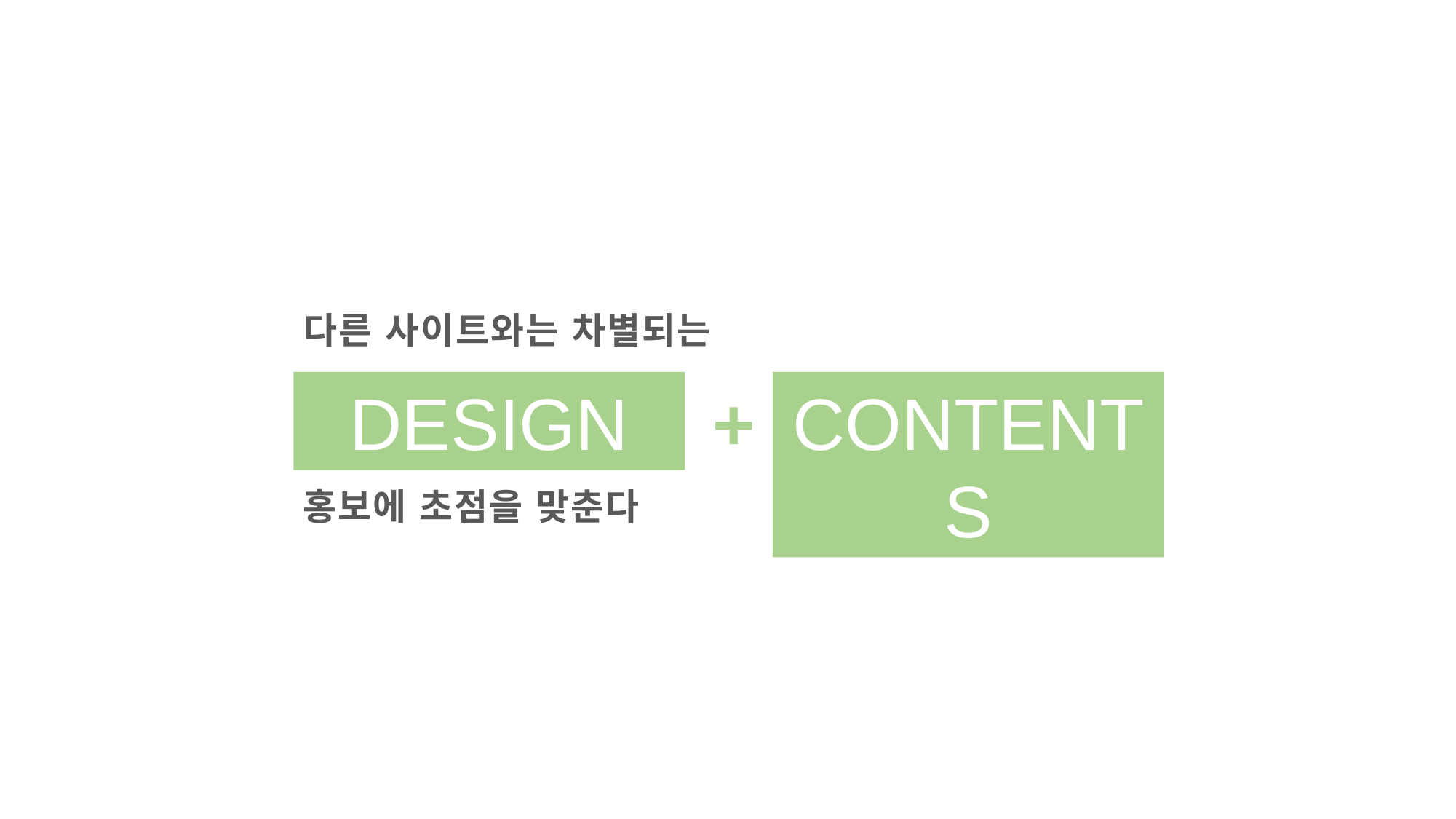

다른 사이트와는 차별되는
+
DESIGN
CONTENTS
홍보에 초점을 맞춘다